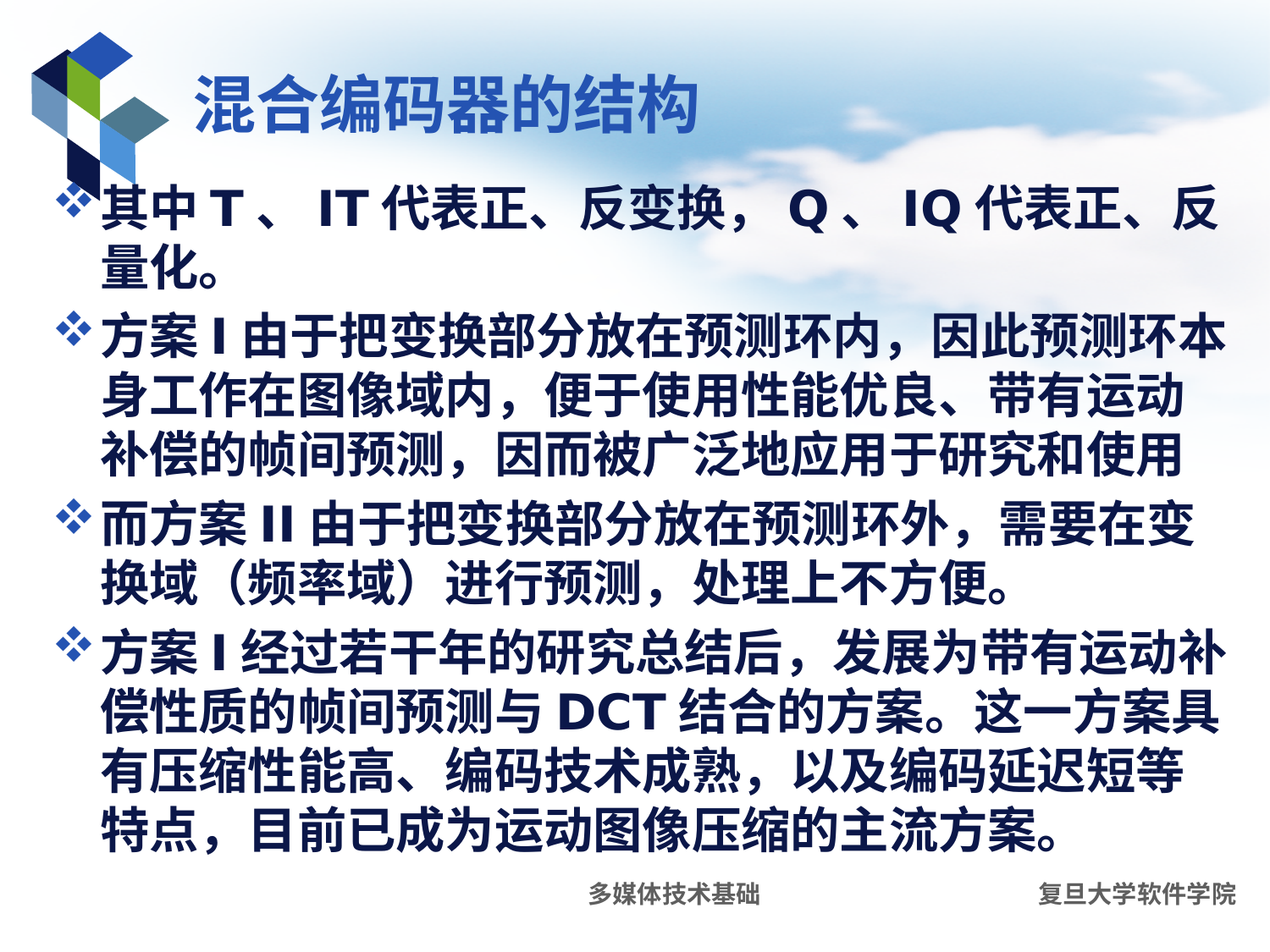

# 混合编码器的结构
其中T、IT代表正、反变换，Q、IQ代表正、反量化。
方案I由于把变换部分放在预测环内，因此预测环本身工作在图像域内，便于使用性能优良、带有运动补偿的帧间预测，因而被广泛地应用于研究和使用
而方案II由于把变换部分放在预测环外，需要在变换域（频率域）进行预测，处理上不方便。
方案I经过若干年的研究总结后，发展为带有运动补偿性质的帧间预测与DCT结合的方案。这一方案具有压缩性能高、编码技术成熟，以及编码延迟短等特点，目前已成为运动图像压缩的主流方案。
多媒体技术基础